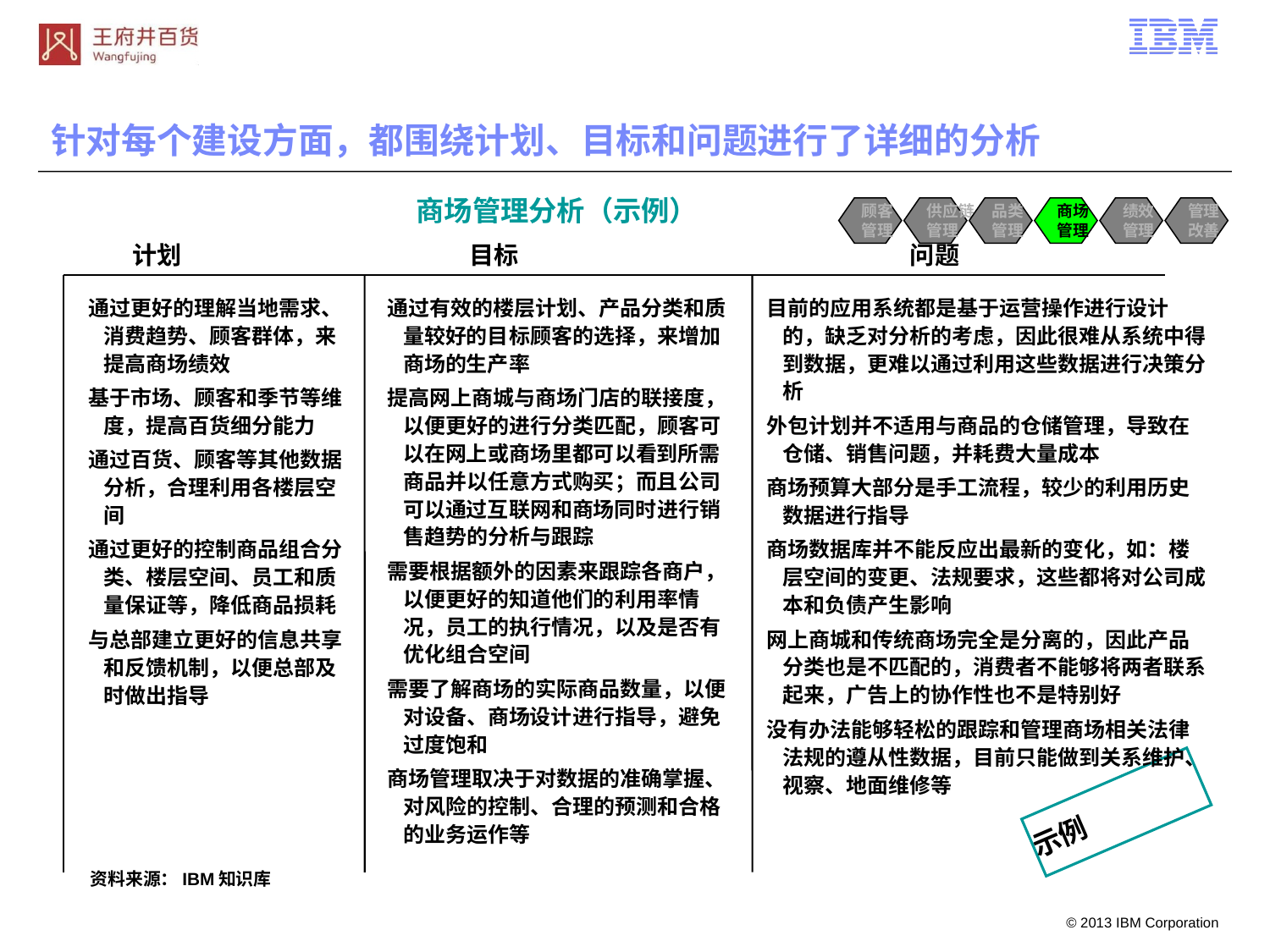

# 针对每个建设方面，都围绕计划、目标和问题进行了详细的分析
商场管理分析（示例）
顾客
管理
供应链
管理
品类
管理
商场
管理
绩效
管理
管理
改善
计划
目标
问题

通过更好的理解当地需求、消费趋势、顾客群体，来提高商场绩效
基于市场、顾客和季节等维度，提高百货细分能力
通过百货、顾客等其他数据分析，合理利用各楼层空间
通过更好的控制商品组合分类、楼层空间、员工和质量保证等，降低商品损耗
与总部建立更好的信息共享和反馈机制，以便总部及时做出指导

通过有效的楼层计划、产品分类和质量较好的目标顾客的选择，来增加商场的生产率
提高网上商城与商场门店的联接度，以便更好的进行分类匹配，顾客可以在网上或商场里都可以看到所需商品并以任意方式购买；而且公司可以通过互联网和商场同时进行销售趋势的分析与跟踪
需要根据额外的因素来跟踪各商户，以便更好的知道他们的利用率情况，员工的执行情况，以及是否有优化组合空间
需要了解商场的实际商品数量，以便对设备、商场设计进行指导，避免过度饱和
商场管理取决于对数据的准确掌握、对风险的控制、合理的预测和合格的业务运作等
目前的应用系统都是基于运营操作进行设计的，缺乏对分析的考虑，因此很难从系统中得到数据，更难以通过利用这些数据进行决策分析
外包计划并不适用与商品的仓储管理，导致在仓储、销售问题，并耗费大量成本
商场预算大部分是手工流程，较少的利用历史数据进行指导
商场数据库并不能反应出最新的变化，如：楼层空间的变更、法规要求，这些都将对公司成本和负债产生影响
网上商城和传统商场完全是分离的，因此产品分类也是不匹配的，消费者不能够将两者联系起来，广告上的协作性也不是特别好
没有办法能够轻松的跟踪和管理商场相关法律法规的遵从性数据，目前只能做到关系维护、视察、地面维修等
示例
资料来源：IBM知识库